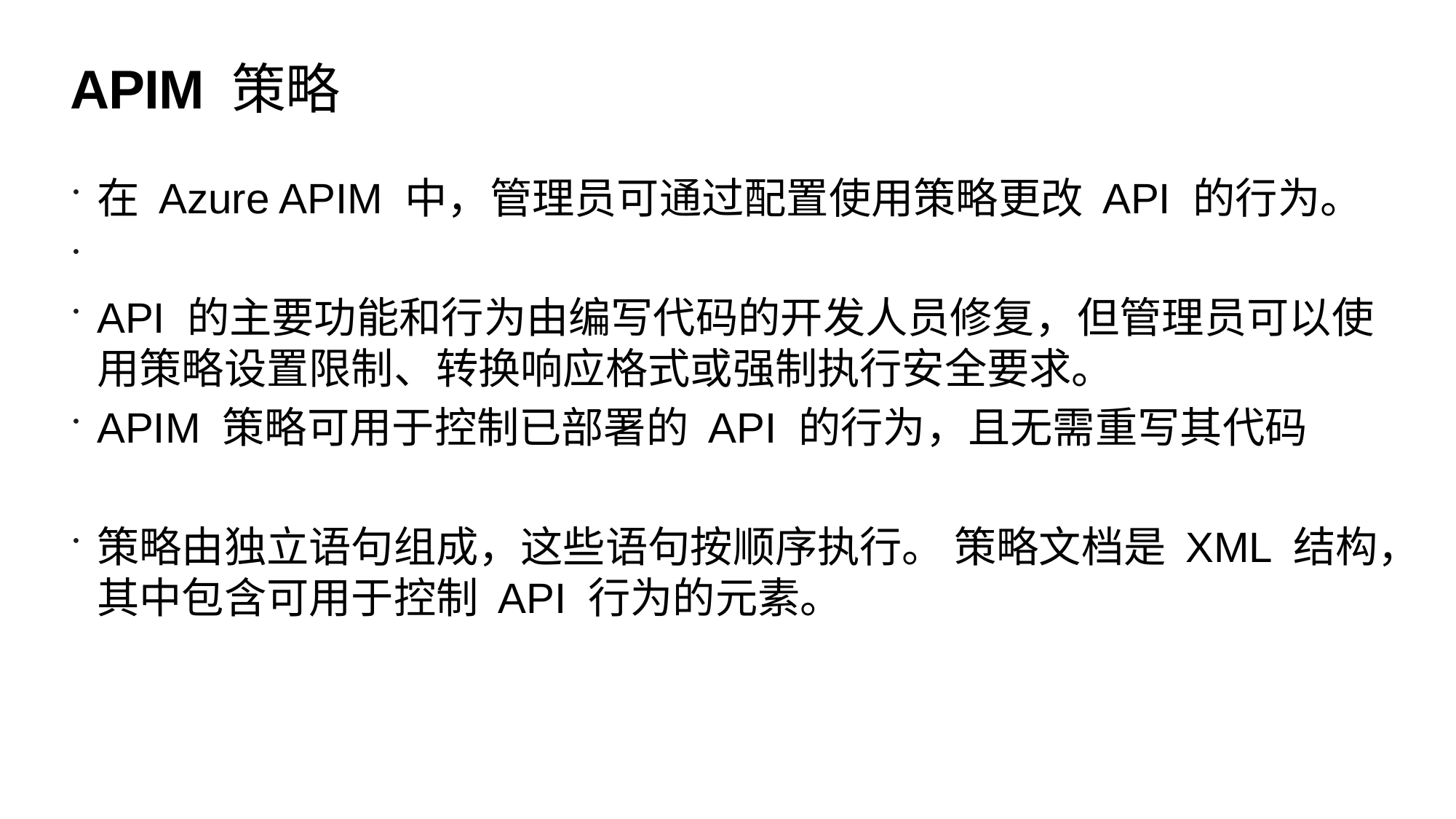

# APIM 策略
在 Azure APIM 中，管理员可通过配置使用策略更改 API 的行为。

API 的主要功能和行为由编写代码的开发人员修复，但管理员可以使用策略设置限制、转换响应格式或强制执行安全要求。
APIM 策略可用于控制已部署的 API 的行为，且无需重写其代码

策略由独立语句组成，这些语句按顺序执行。 策略文档是 XML 结构，其中包含可用于控制 API 行为的元素。